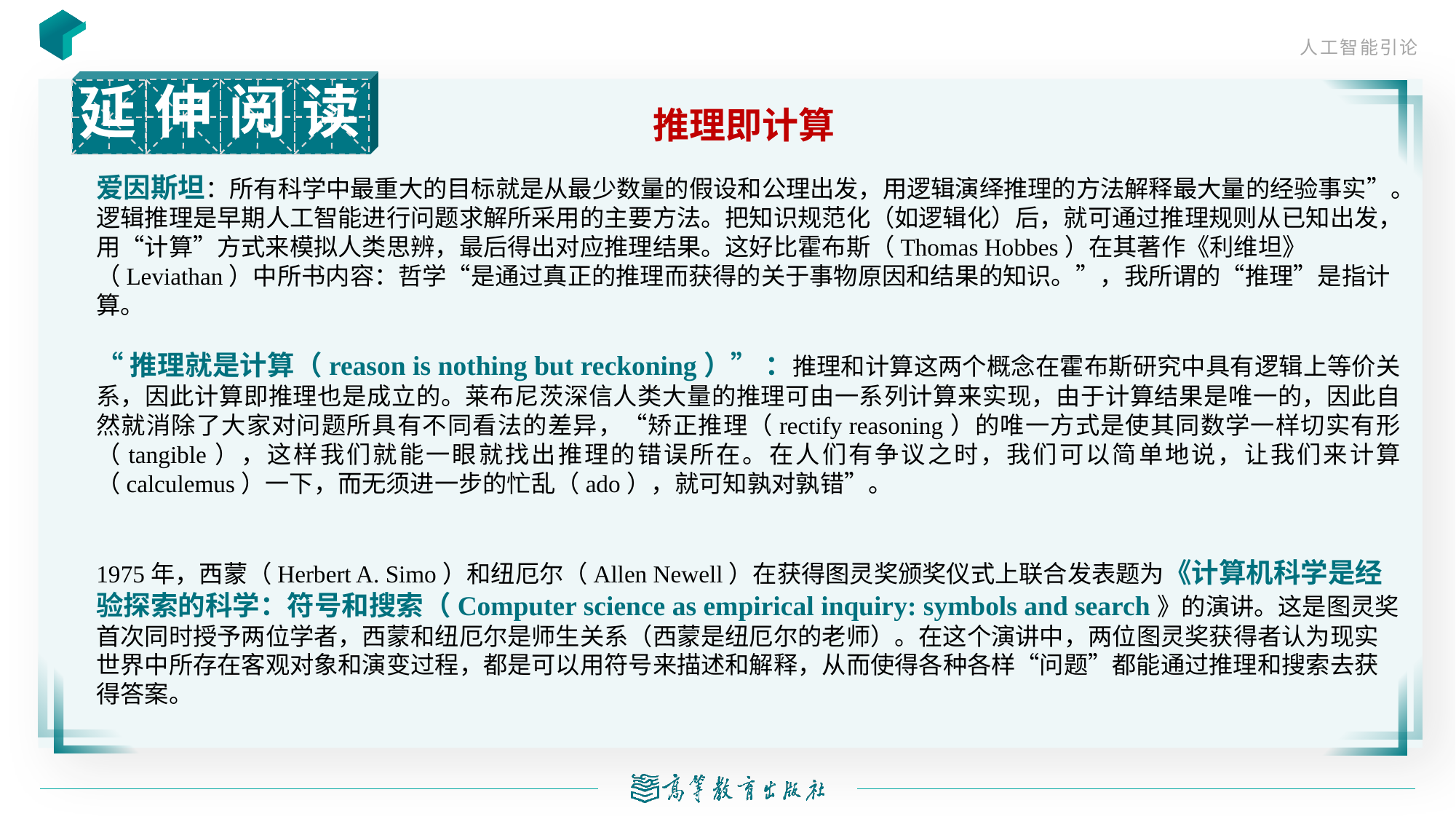

读
阅
伸
延

推理即计算
爱因斯坦：所有科学中最重大的目标就是从最少数量的假设和公理出发，用逻辑演绎推理的方法解释最大量的经验事实”。逻辑推理是早期人工智能进行问题求解所采用的主要方法。把知识规范化（如逻辑化）后，就可通过推理规则从已知出发，用“计算”方式来模拟人类思辨，最后得出对应推理结果。这好比霍布斯（Thomas Hobbes）在其著作《利维坦》（Leviathan）中所书内容：哲学“是通过真正的推理而获得的关于事物原因和结果的知识。”，我所谓的“推理”是指计算。

“推理就是计算（reason is nothing but reckoning）” ：推理和计算这两个概念在霍布斯研究中具有逻辑上等价关系，因此计算即推理也是成立的。莱布尼茨深信人类大量的推理可由一系列计算来实现，由于计算结果是唯一的，因此自然就消除了大家对问题所具有不同看法的差异，“矫正推理（rectify reasoning）的唯一方式是使其同数学一样切实有形（tangible），这样我们就能一眼就找出推理的错误所在。在人们有争议之时，我们可以简单地说，让我们来计算（calculemus）一下，而无须进一步的忙乱（ado），就可知孰对孰错”。

1975年，西蒙（Herbert A. Simo）和纽厄尔（Allen Newell）在获得图灵奖颁奖仪式上联合发表题为《计算机科学是经验探索的科学：符号和搜索（Computer science as empirical inquiry: symbols and search》的演讲。这是图灵奖首次同时授予两位学者，西蒙和纽厄尔是师生关系（西蒙是纽厄尔的老师）。在这个演讲中，两位图灵奖获得者认为现实世界中所存在客观对象和演变过程，都是可以用符号来描述和解释，从而使得各种各样“问题”都能通过推理和搜索去获得答案。